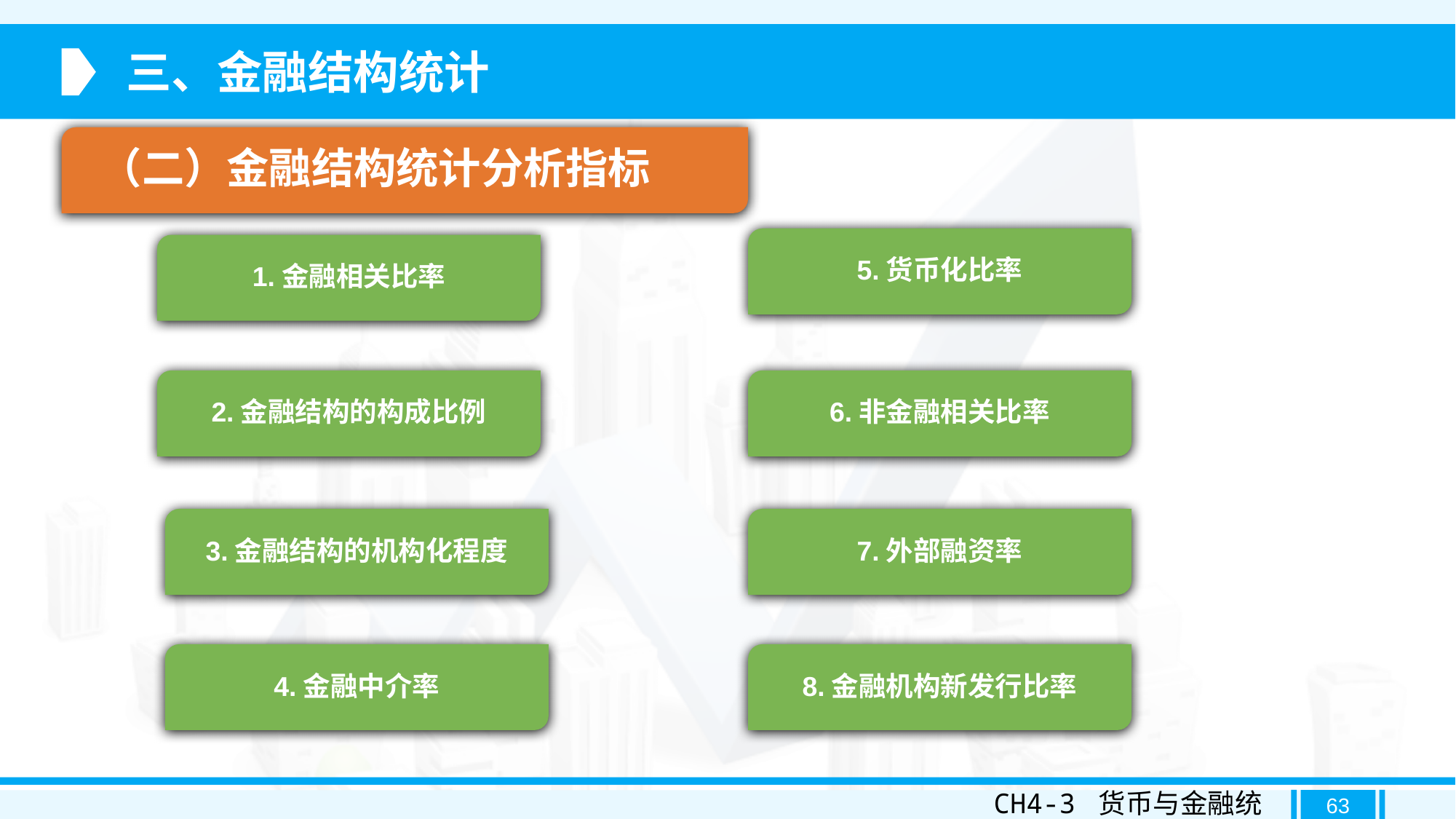

三、金融结构统计

（二）金融结构统计分析指标
5.货币化比率
1.金融相关比率
2.金融结构的构成比例
6.非金融相关比率
3.金融结构的机构化程度
7.外部融资率
4.金融中介率
8.金融机构新发行比率
CH4-3 货币与金融统计
63